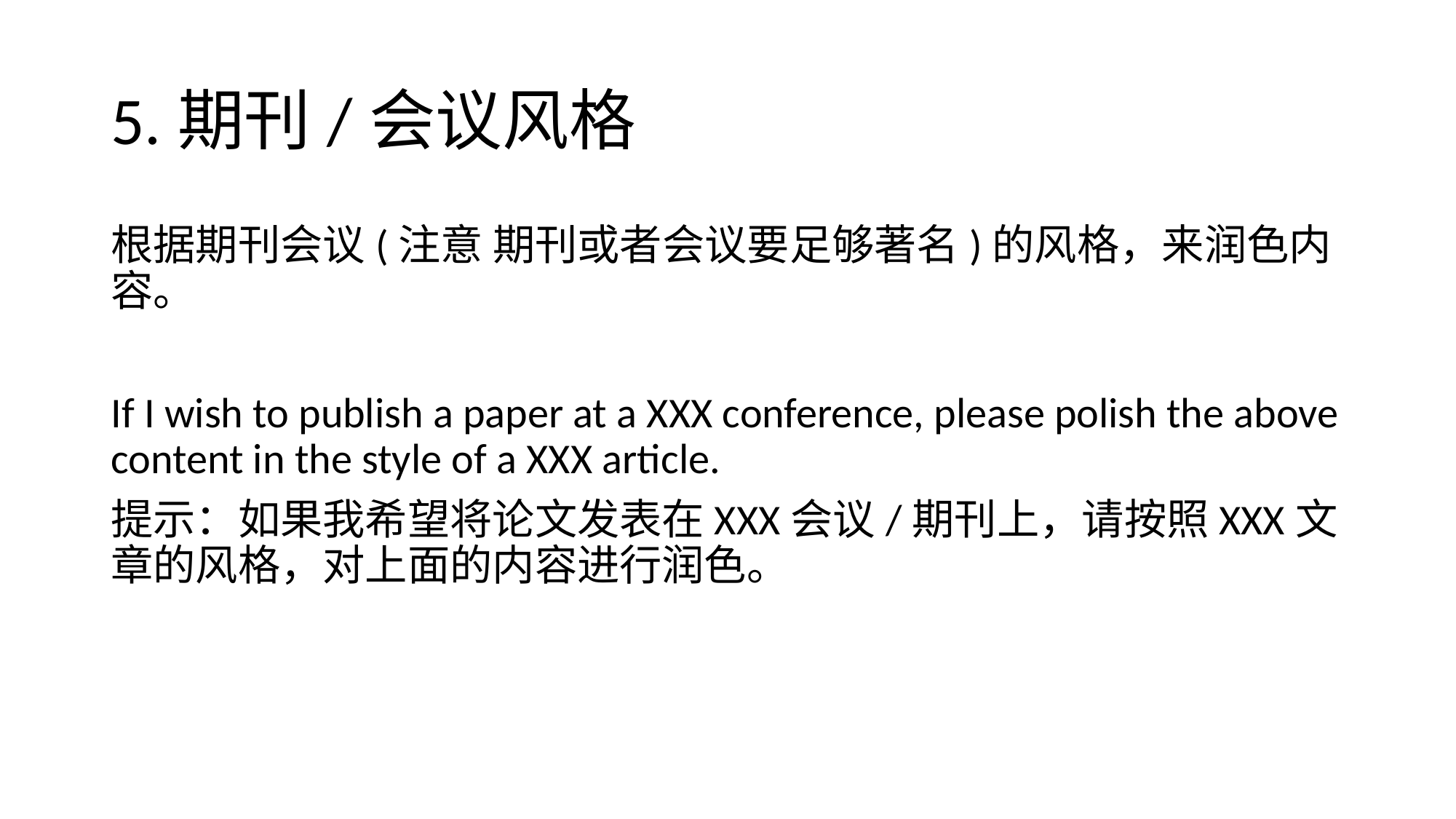

# 5.期刊/会议风格
根据期刊会议(注意 期刊或者会议要足够著名)的风格，来润色内容。

If I wish to publish a paper at a XXX conference, please polish the above content in the style of a XXX article.
提示：如果我希望将论文发表在XXX会议/期刊上，请按照XXX文章的风格，对上面的内容进行润色。